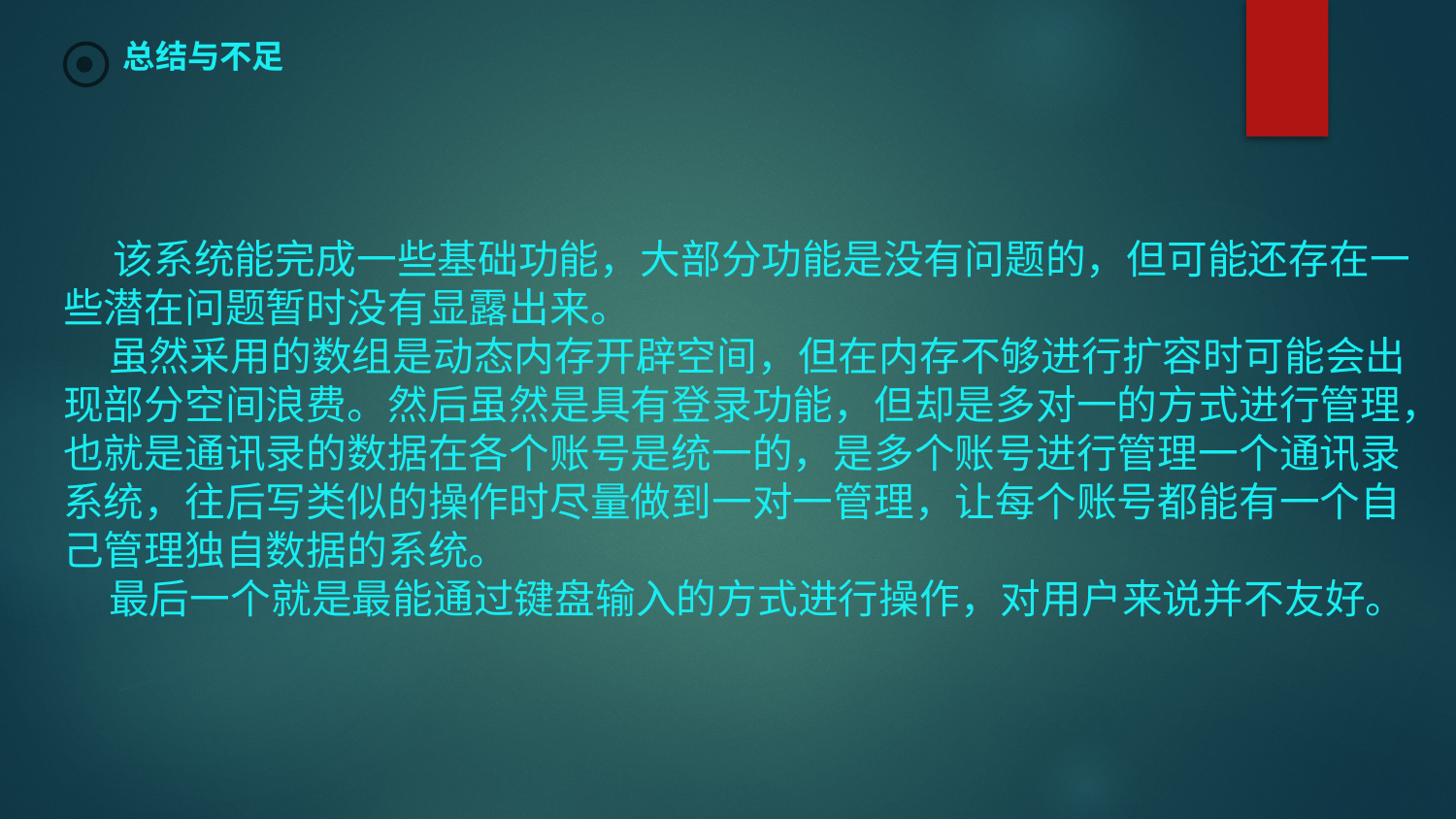

总结与不足

     该系统能完成一些基础功能，大部分功能是没有问题的，但可能还存在一些潜在问题暂时没有显露出来。
    虽然采用的数组是动态内存开辟空间，但在内存不够进行扩容时可能会出现部分空间浪费。然后虽然是具有登录功能，但却是多对一的方式进行管理，也就是通讯录的数据在各个账号是统一的，是多个账号进行管理一个通讯录系统，往后写类似的操作时尽量做到一对一管理，让每个账号都能有一个自己管理独自数据的系统。
    最后一个就是最能通过键盘输入的方式进行操作，对用户来说并不友好。